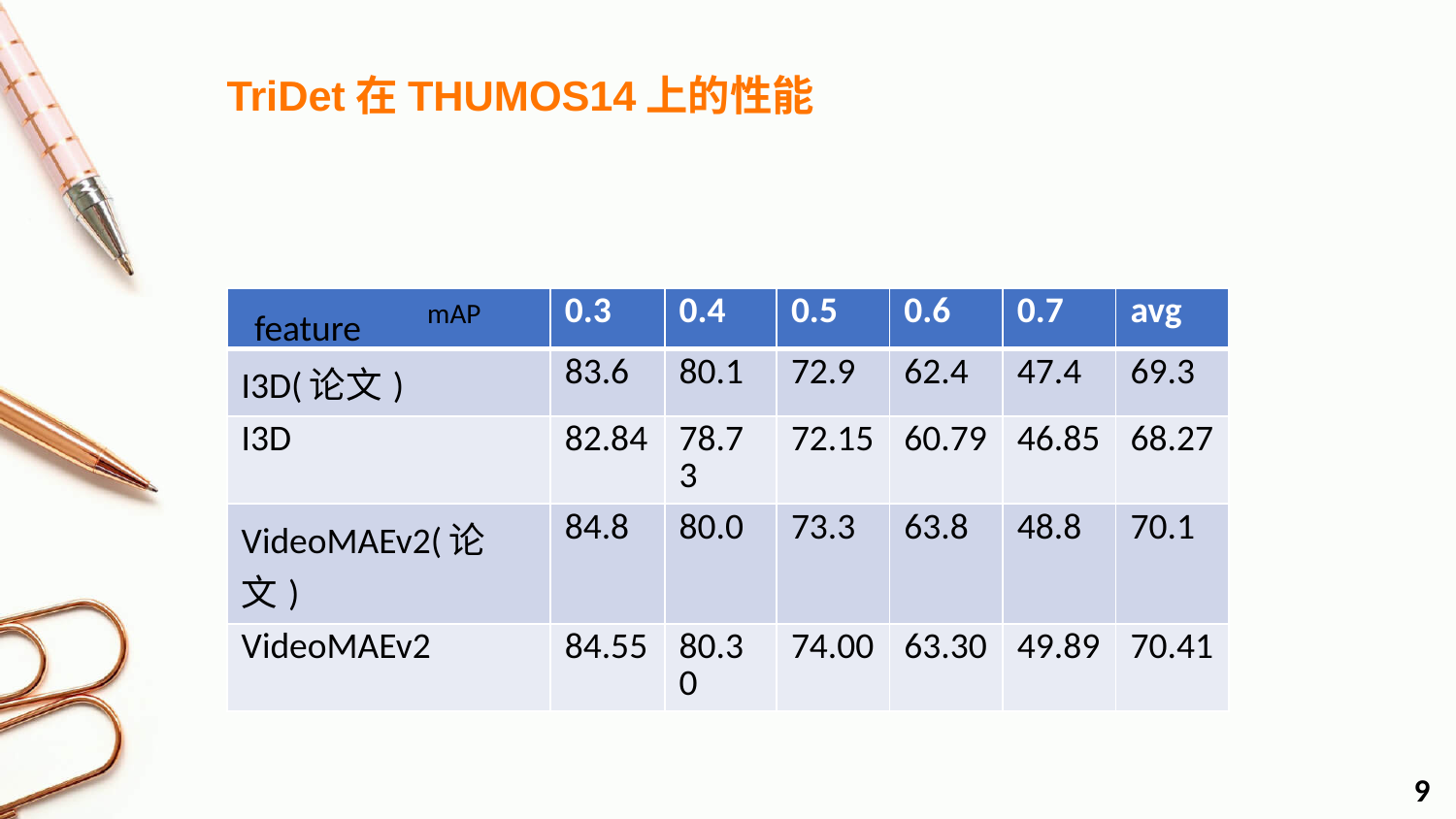

TriDet在THUMOS14上的性能
|  | 0.3 | 0.4 | 0.5 | 0.6 | 0.7 | avg |
| --- | --- | --- | --- | --- | --- | --- |
| I3D(论文) | 83.6 | 80.1 | 72.9 | 62.4 | 47.4 | 69.3 |
| I3D | 82.84 | 78.73 | 72.15 | 60.79 | 46.85 | 68.27 |
| VideoMAEv2(论文) | 84.8 | 80.0 | 73.3 | 63.8 | 48.8 | 70.1 |
| VideoMAEv2 | 84.55 | 80.30 | 74.00 | 63.30 | 49.89 | 70.41 |
mAP
feature
9